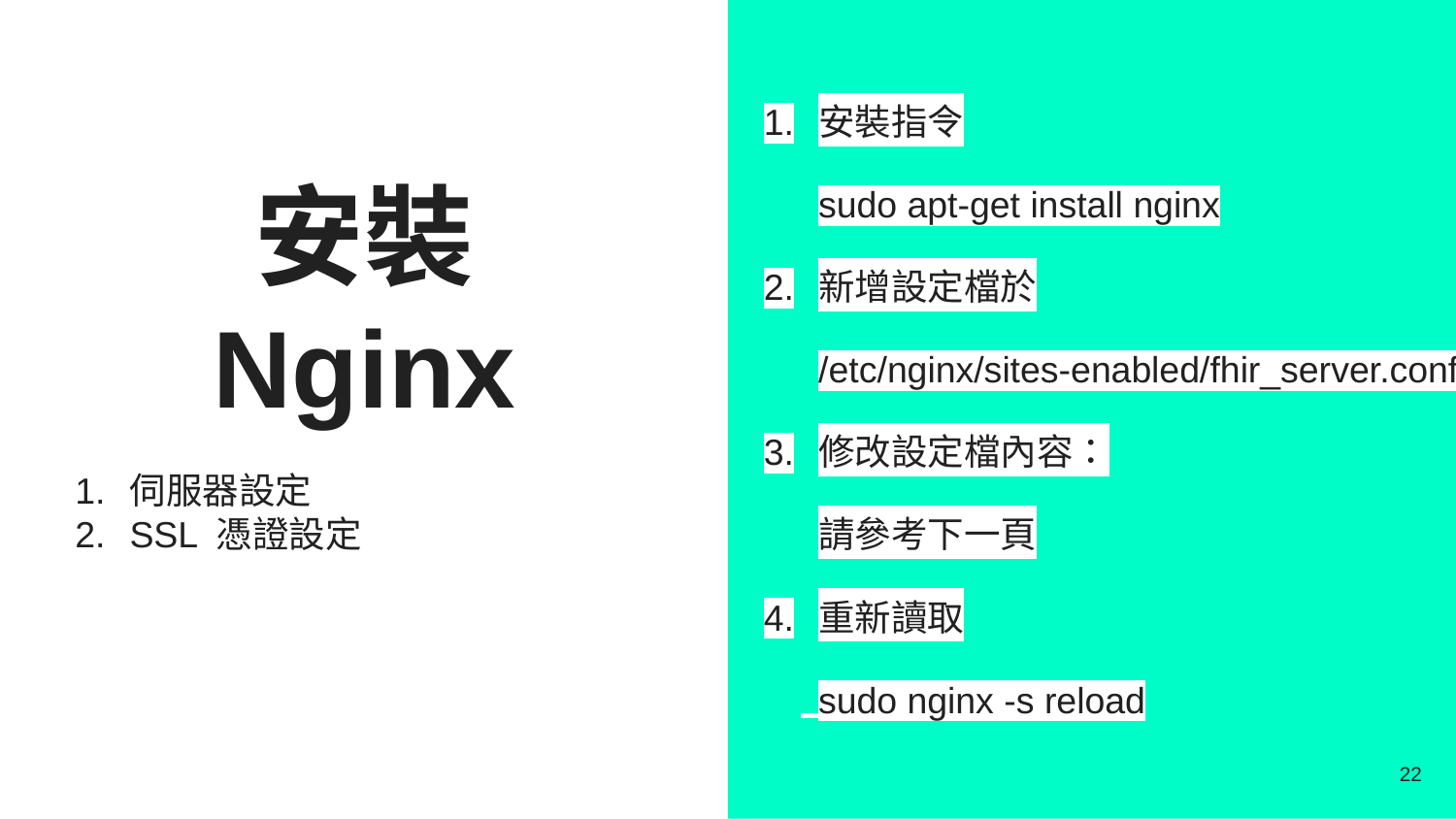

安裝指令
sudo apt-get install nginx
新增設定檔於
/etc/nginx/sites-enabled/fhir_server.conf
修改設定檔內容：
請參考下一頁
重新讀取
sudo nginx -s reload
# 安裝
Nginx
伺服器設定
SSL 憑證設定

22